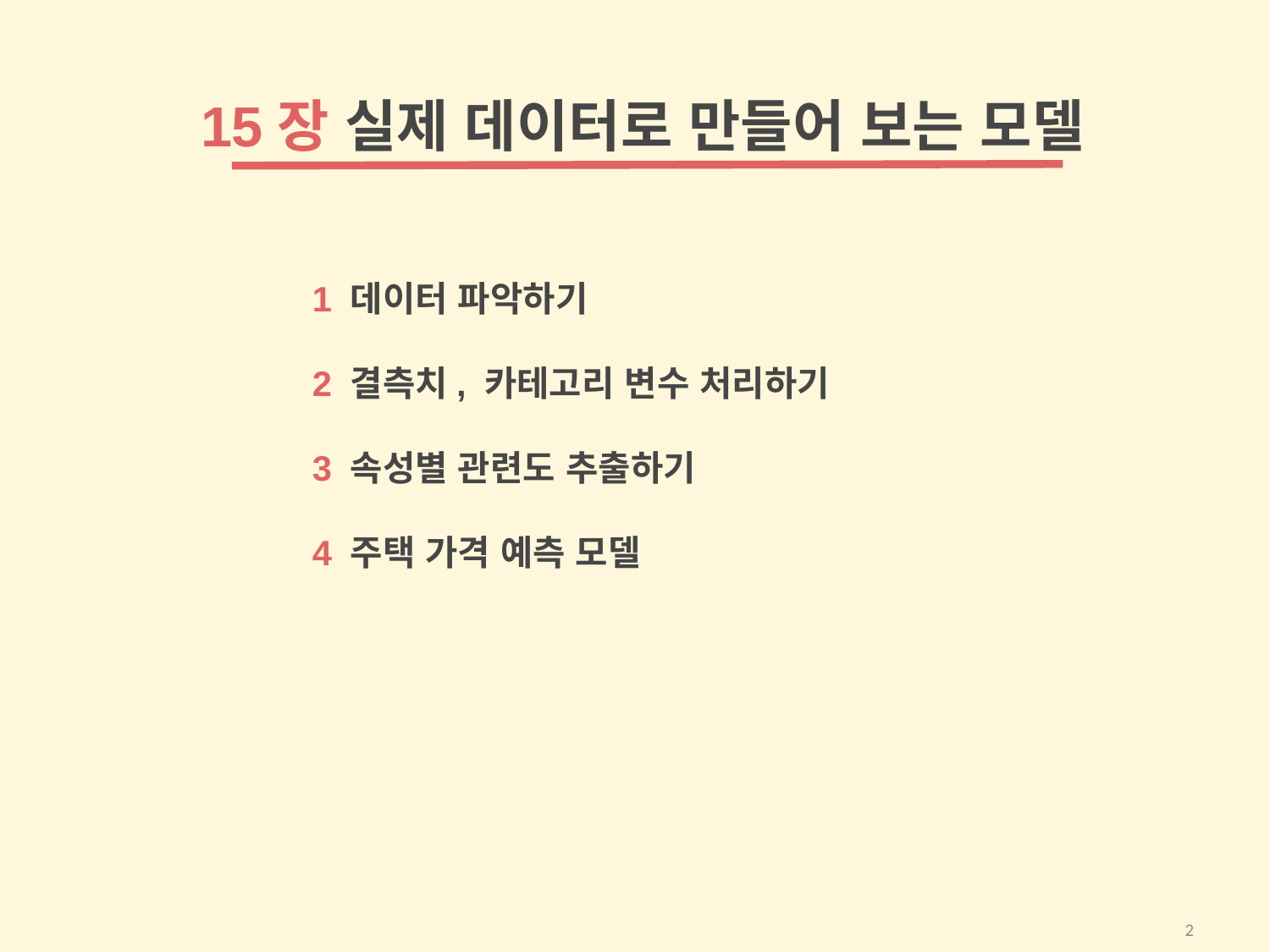

15장 실제 데이터로 만들어 보는 모델
1 데이터 파악하기
2 결측치, 카테고리 변수 처리하기
3 속성별 관련도 추출하기
4 주택 가격 예측 모델
2